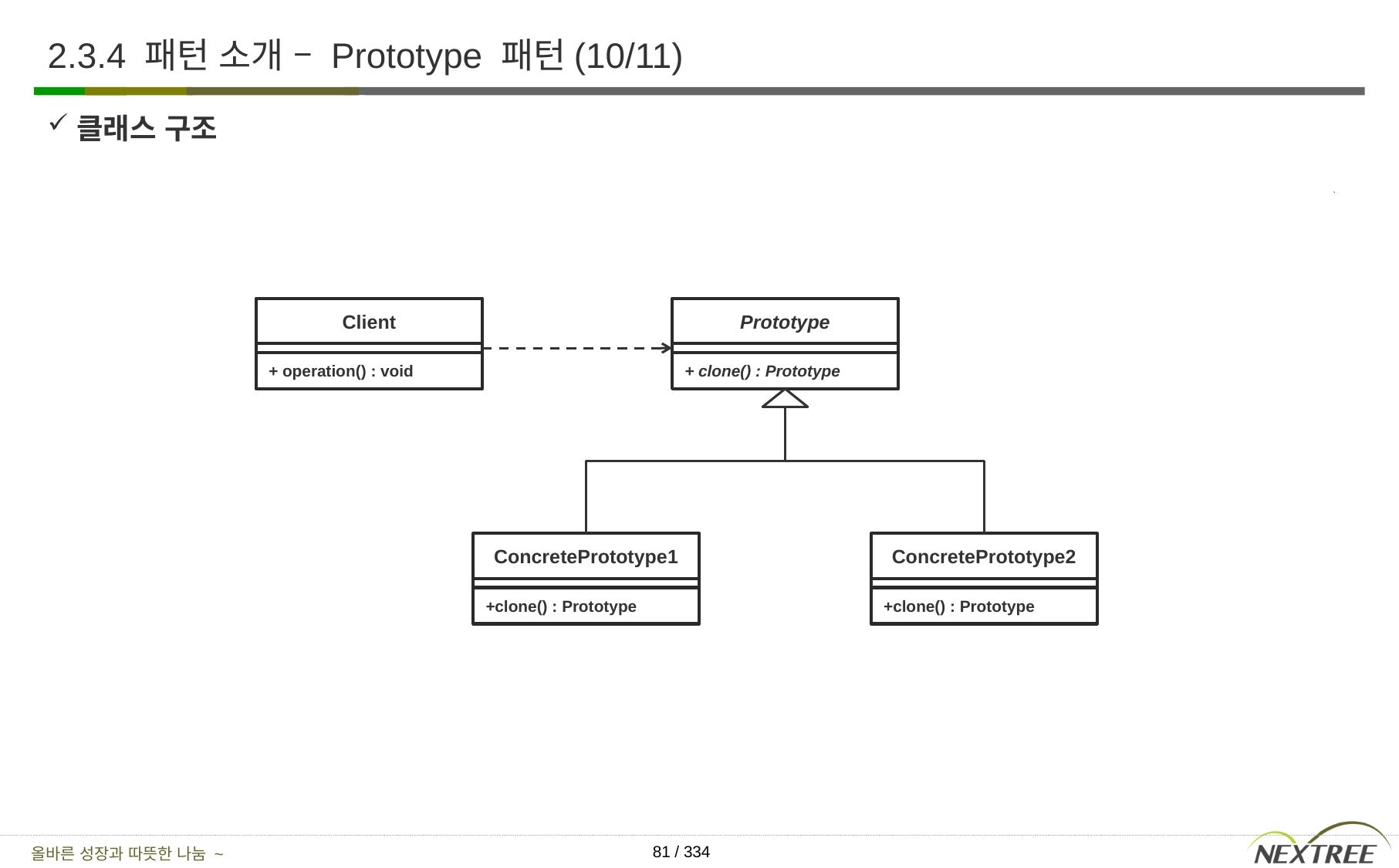

# 2.3.4 패턴 소개 – Prototype 패턴(10/11)
클래스 구조

Client
Prototype

+ operation() : void

+ clone() : Prototype

ConcretePrototype1
ConcretePrototype2

+clone() : Prototype
+clone() : Prototype